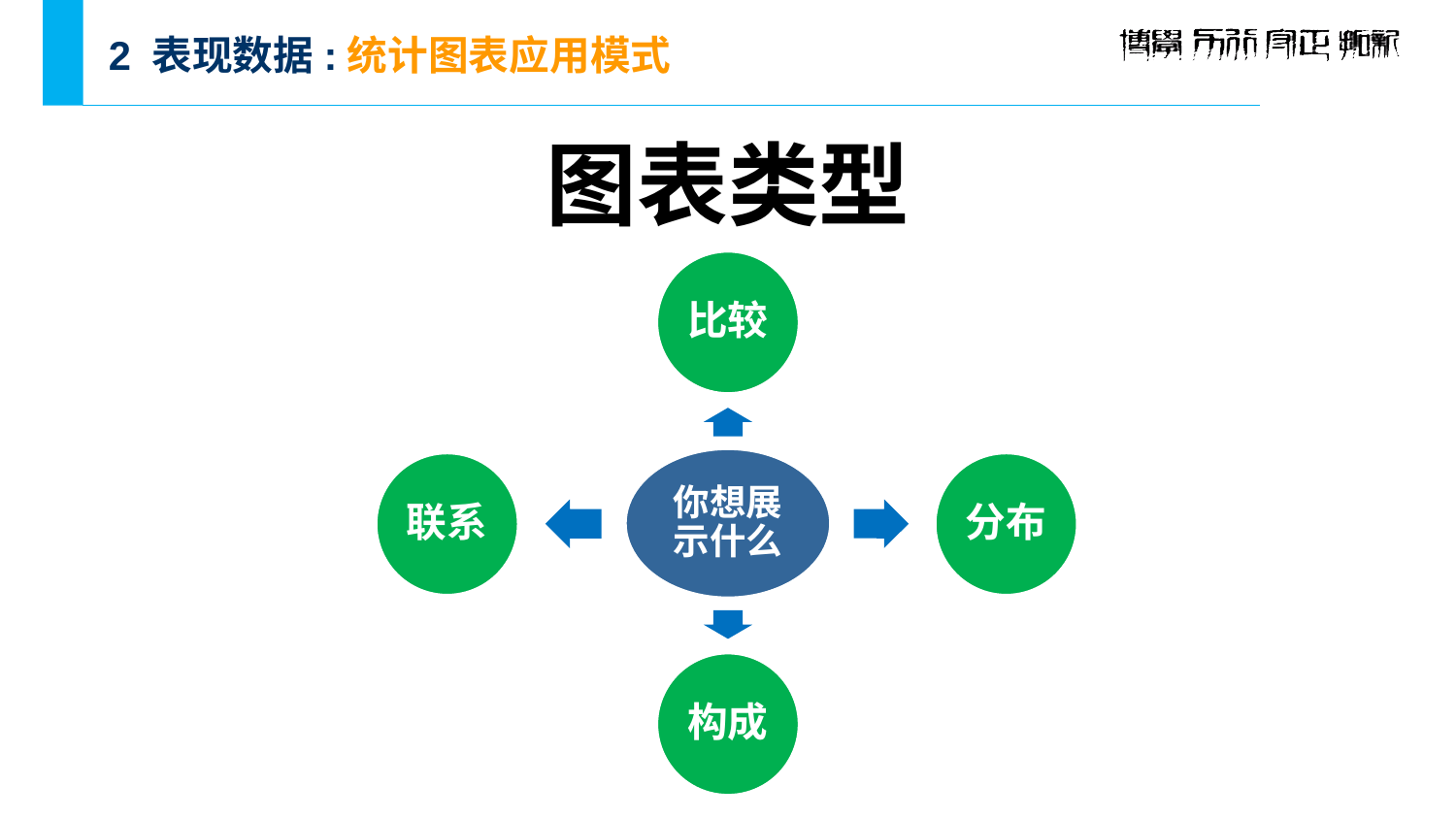

# 2 表现数据:统计图表应用模式
图表类型
你想展示什么

比较

分布

构成

联系